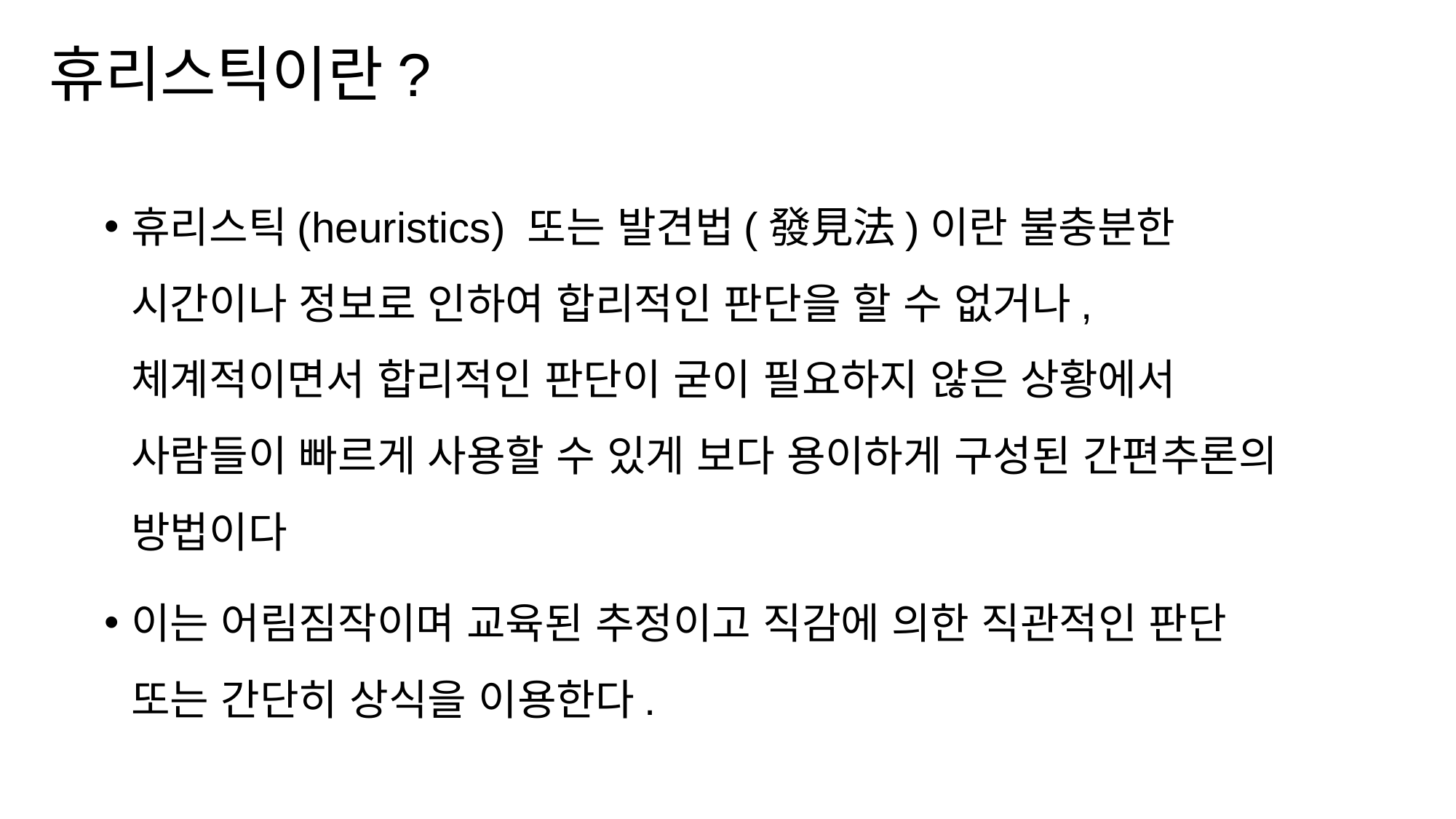

# 휴리스틱이란?
휴리스틱(heuristics) 또는 발견법(發見法)이란 불충분한 시간이나 정보로 인하여 합리적인 판단을 할 수 없거나, 체계적이면서 합리적인 판단이 굳이 필요하지 않은 상황에서 사람들이 빠르게 사용할 수 있게 보다 용이하게 구성된 간편추론의 방법이다
이는 어림짐작이며 교육된 추정이고 직감에 의한 직관적인 판단 또는 간단히 상식을 이용한다.